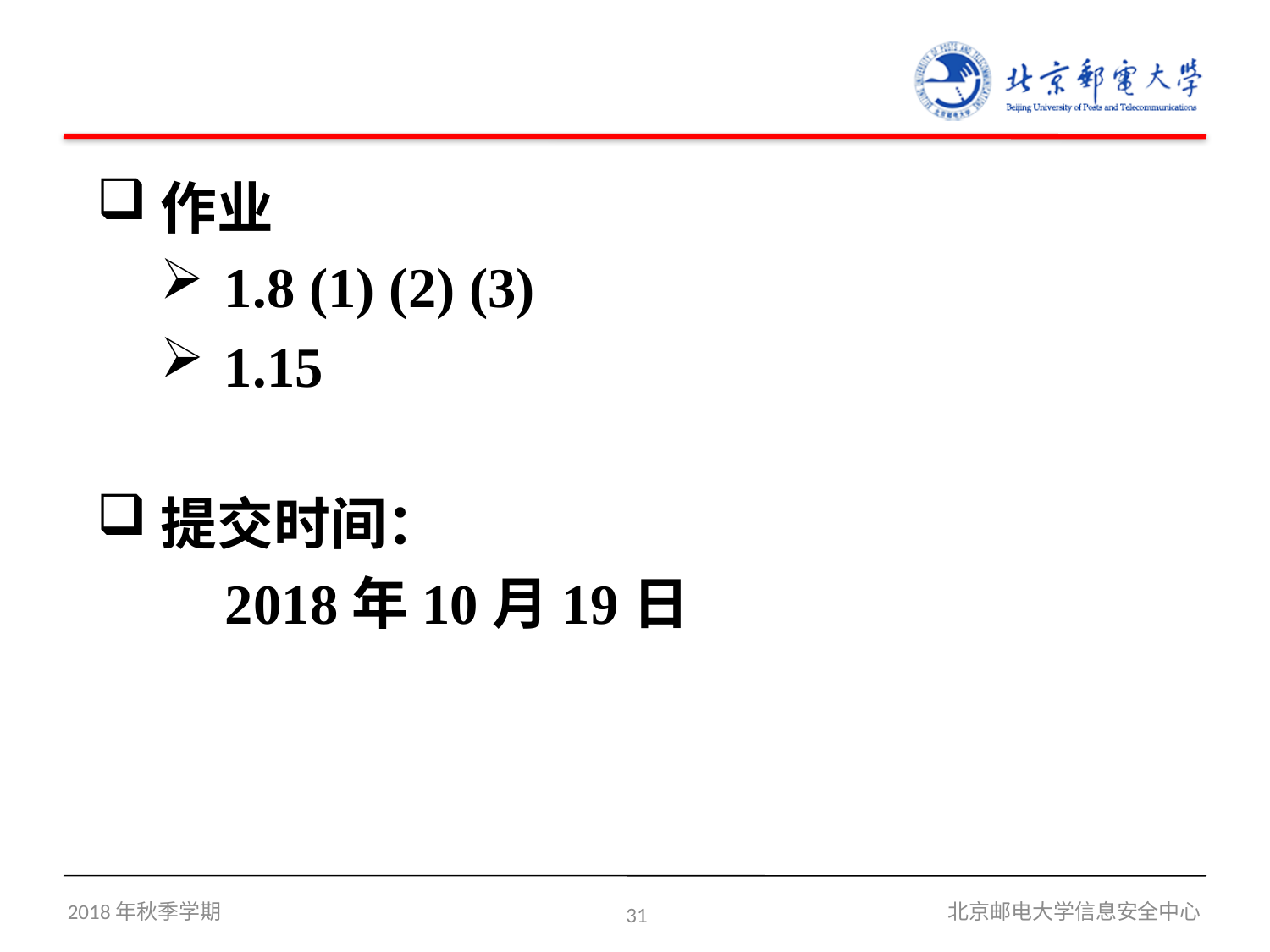

#
作业
1.8 (1) (2) (3)
1.15

提交时间：
         2018年10月19日

2018年秋季学期
31